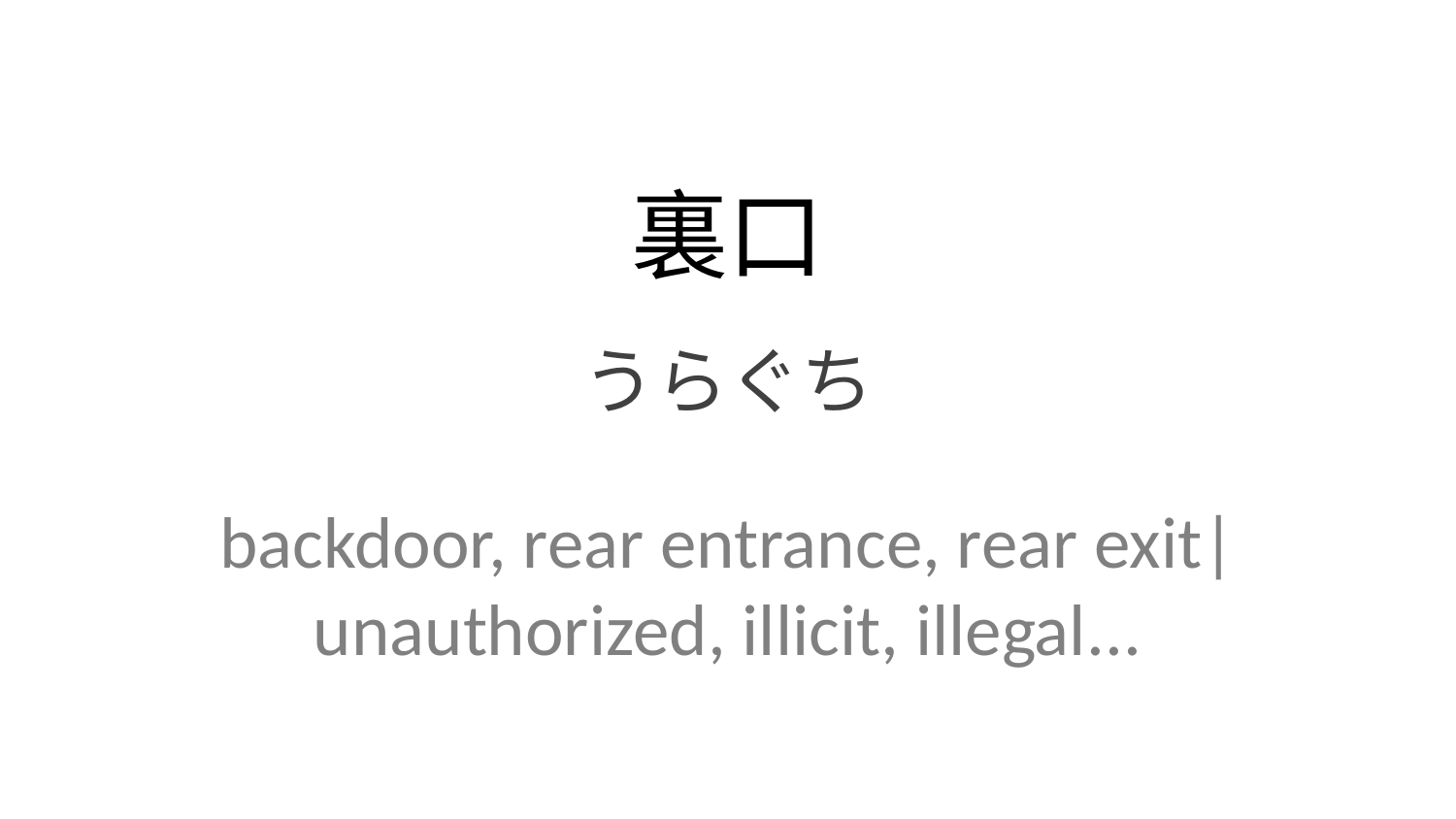

裏口

うらぐち
backdoor, rear entrance, rear exit| unauthorized, illicit, illegal...